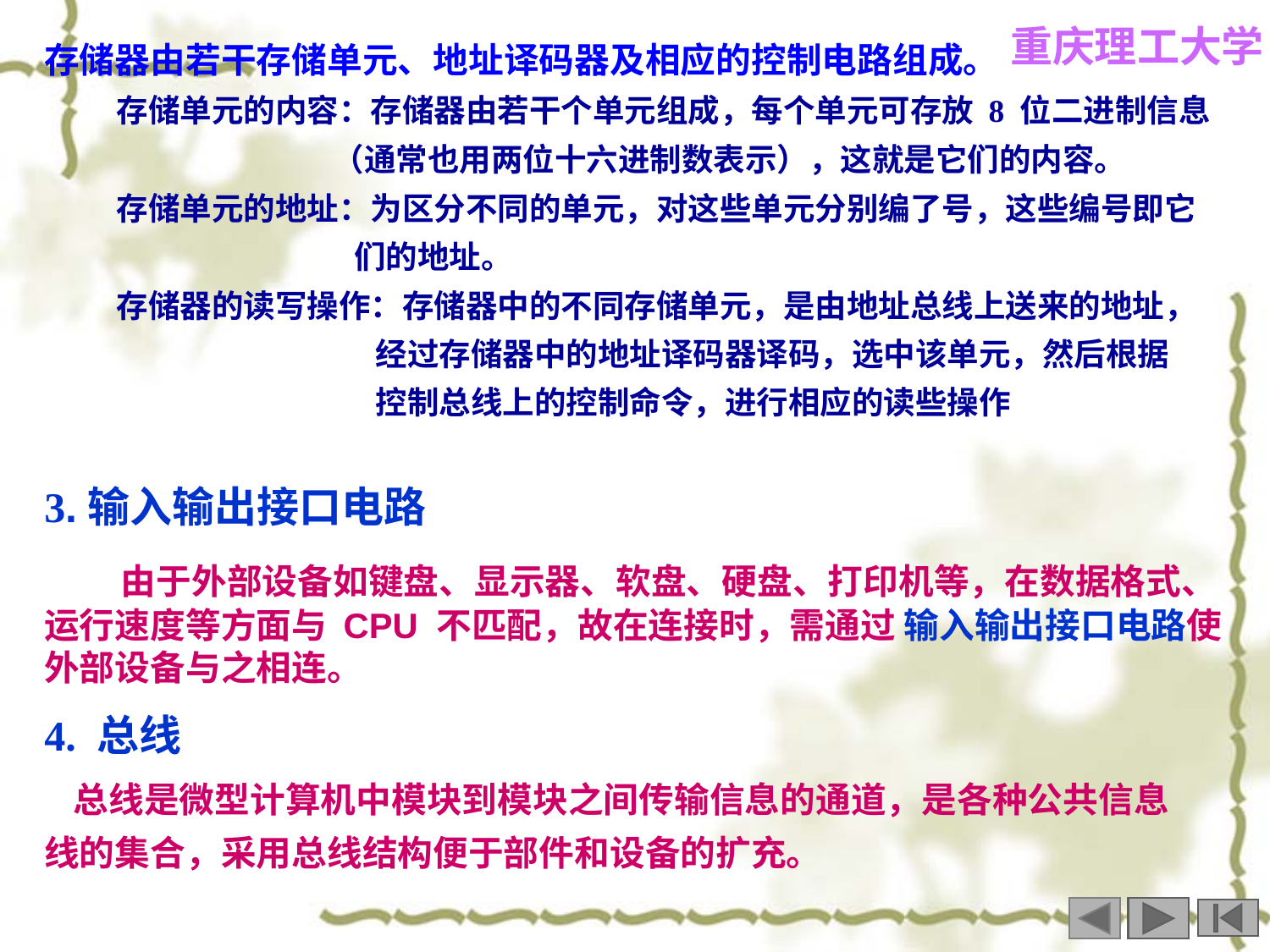

存储器由若干存储单元、地址译码器及相应的控制电路组成。
         存储单元的内容：存储器由若干个单元组成，每个单元可存放 8 位二进制信息
                                       （通常也用两位十六进制数表示），这就是它们的内容。
         存储单元的地址：为区分不同的单元，对这些单元分别编了号，这些编号即它
                                          们的地址。
         存储器的读写操作：存储器中的不同存储单元，是由地址总线上送来的地址，
                                             经过存储器中的地址译码器译码，选中该单元，然后根据
                                             控制总线上的控制命令，进行相应的读些操作
3.输入输出接口电路
       由于外部设备如键盘、显示器、软盘、硬盘、打印机等，在数据格式、运行速度等方面与 CPU 不匹配，故在连接时，需通过 输入输出接口电路使外部设备与之相连。
4. 总线
  总线是微型计算机中模块到模块之间传输信息的通道，是各种公共信息
线的集合，采用总线结构便于部件和设备的扩充。